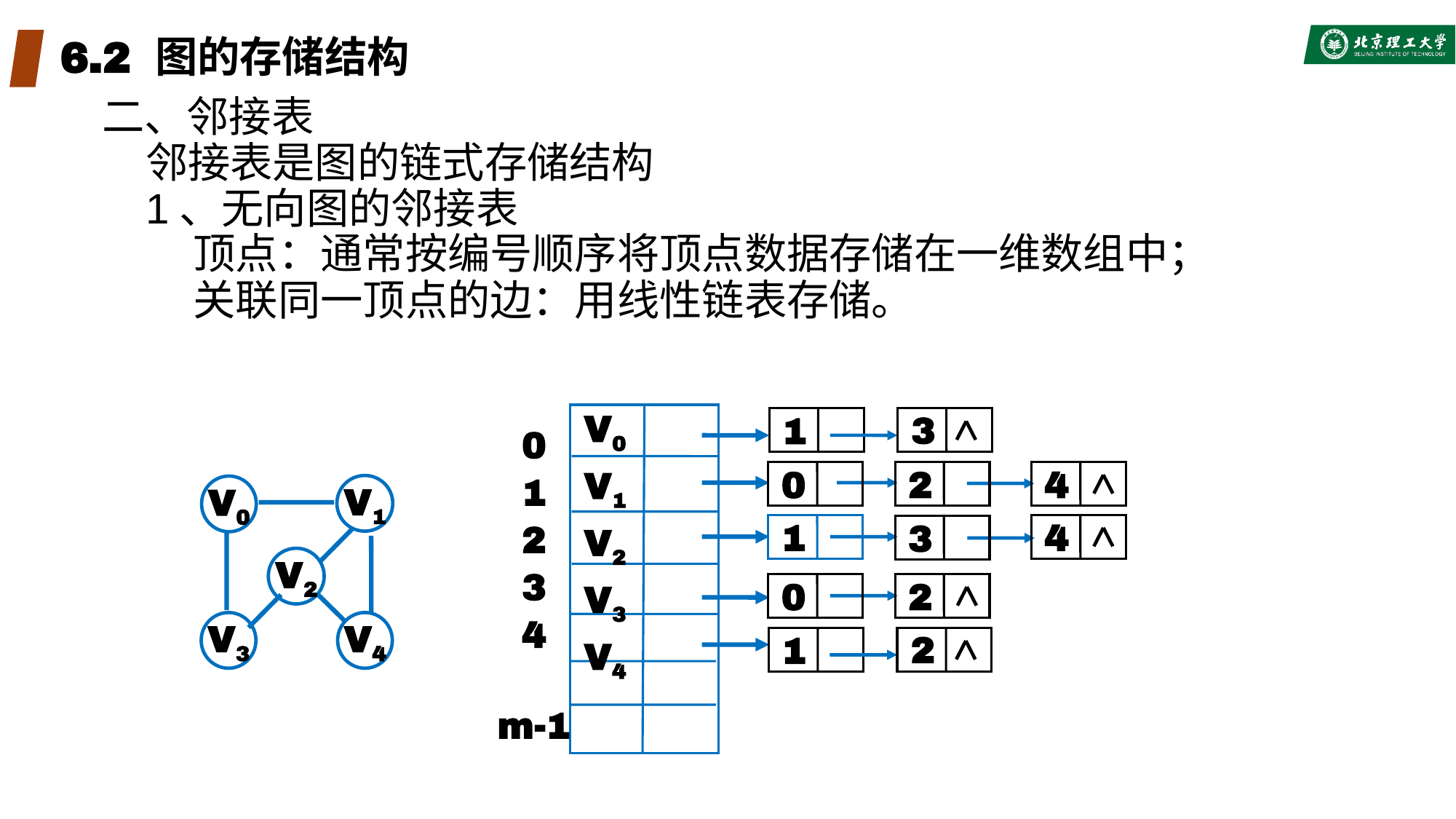

# 6.2 图的存储结构
二、邻接表
	邻接表是图的链式存储结构
	1、无向图的邻接表
	    顶点：通常按编号顺序将顶点数据存储在一维数组中；
	    关联同一顶点的边：用线性链表存储。
V0
V1
V2
V3
V4

  0
  1
  2
  3
  4

m-1
3

1

0

2

4

V1
V0

V2

V3
V4

1

4

3

0

2

2

1